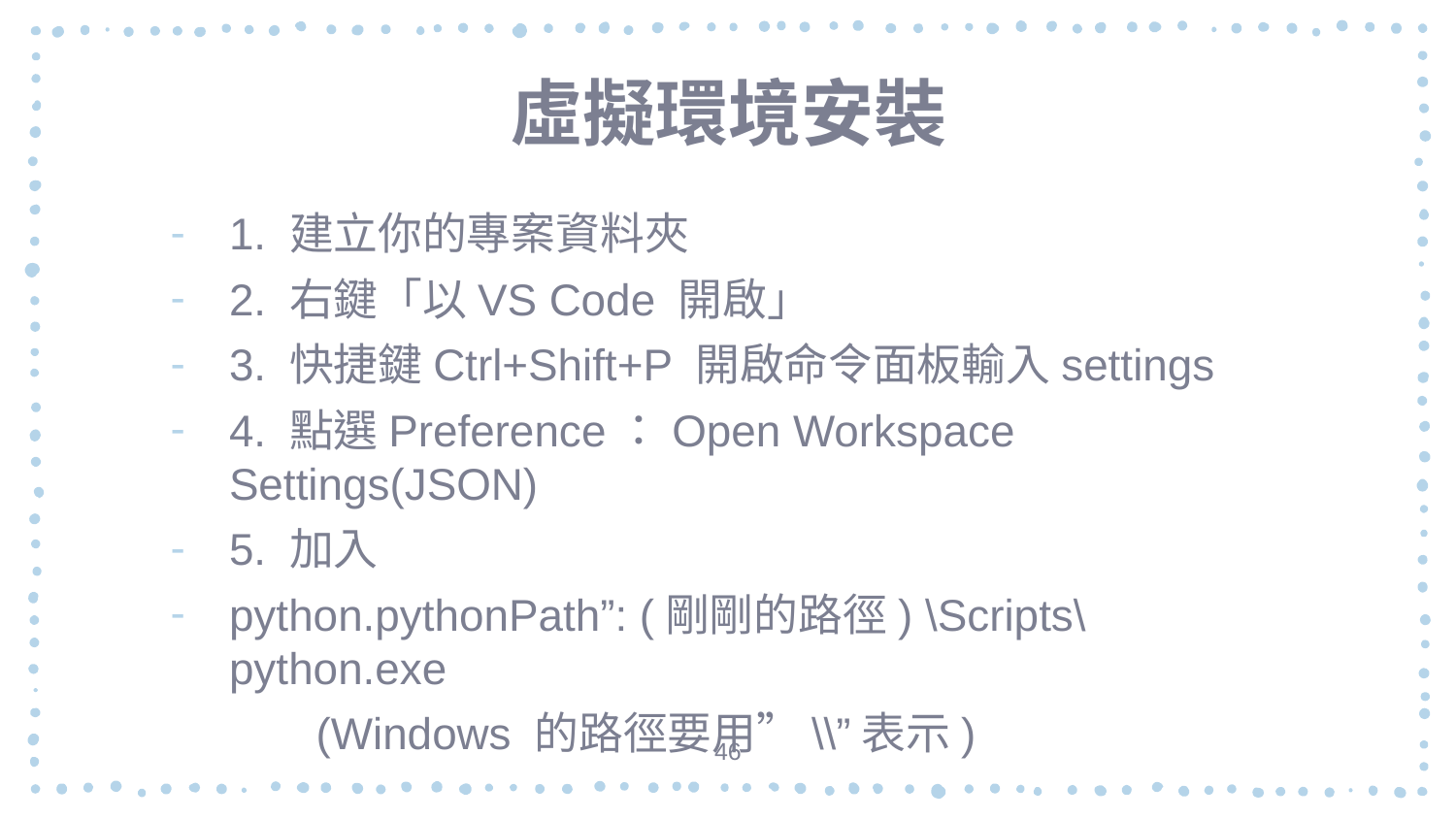

# 虛擬環境安裝
1. 建立你的專案資料夾
2. 右鍵「以VS Code 開啟」
3. 快捷鍵Ctrl+Shift+P 開啟命令面板輸入settings
4. 點選Preference：Open Workspace Settings(JSON)
5. 加入
python.pythonPath”: (剛剛的路徑) \Scripts\python.exe
	(Windows 的路徑要用”\\”表示)
46